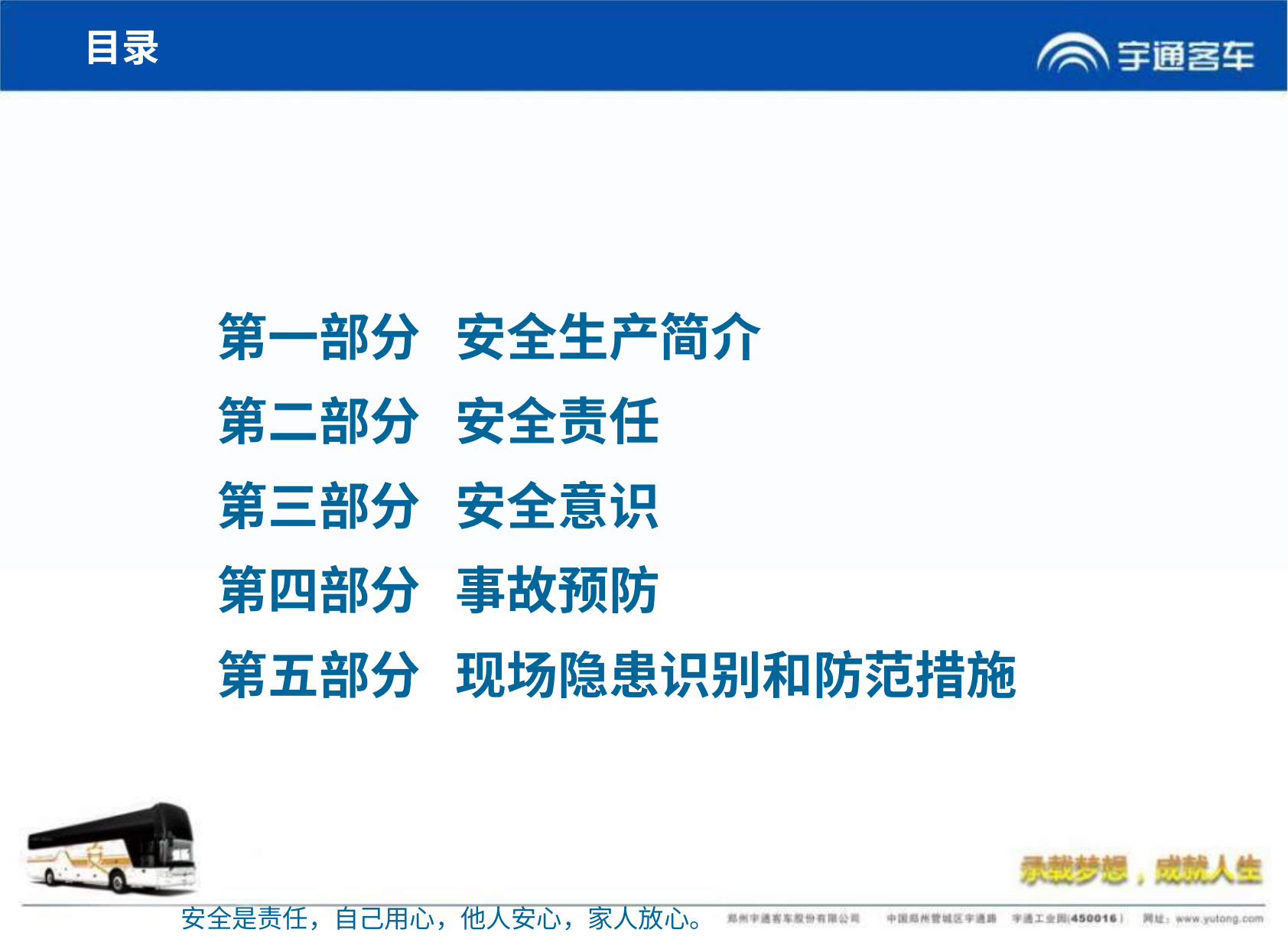

目录
第一部分   安全生产简介
第二部分   安全责任
第三部分   安全意识
第四部分   事故预防
第五部分   现场隐患识别和防范措施